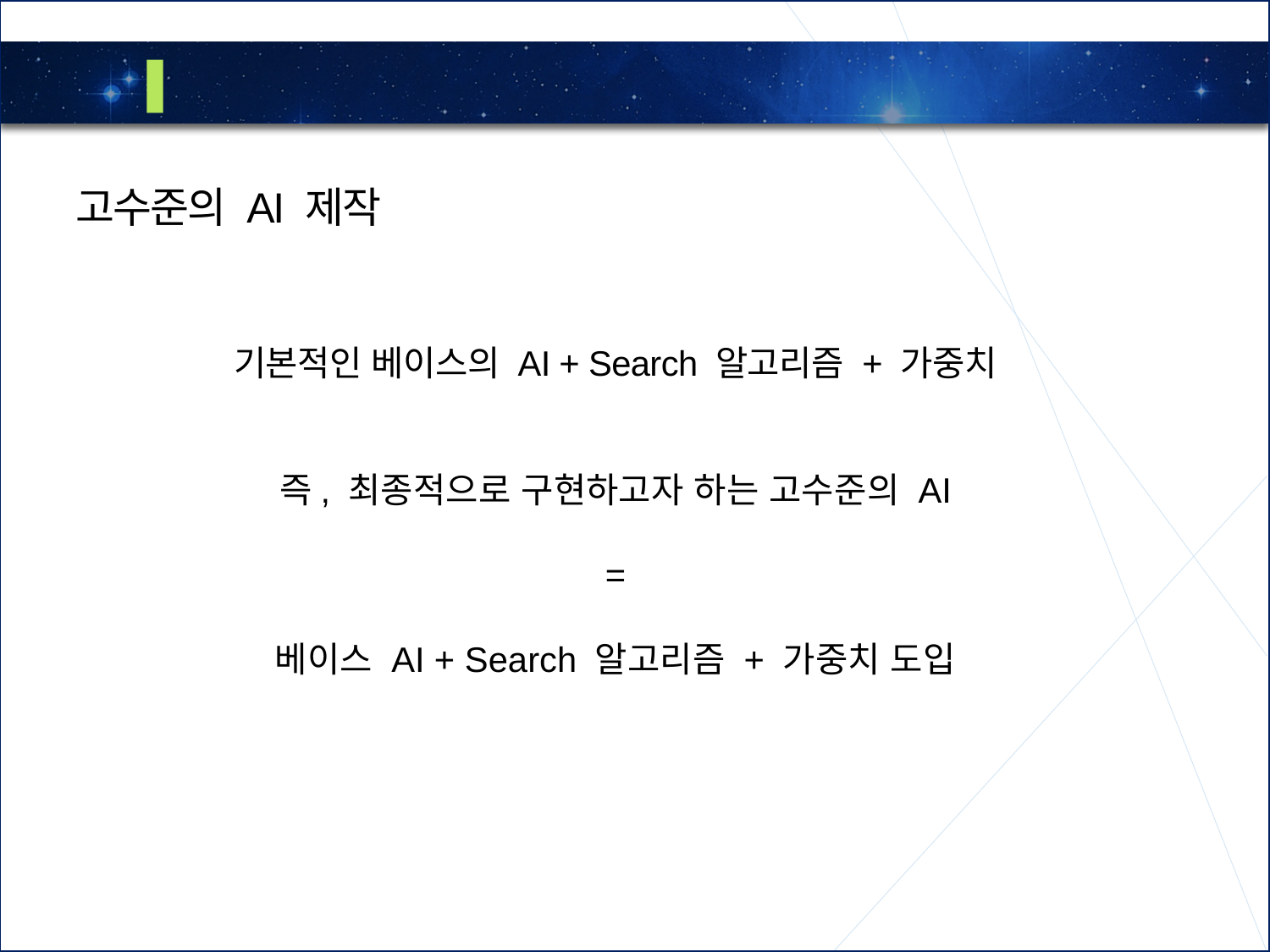

2
과정 소개

고수준의 AI 제작
기본적인 베이스의 AI + Search 알고리즘 + 가중치

즉, 최종적으로 구현하고자 하는 고수준의 AI

=

베이스 AI + Search 알고리즘 + 가중치 도입